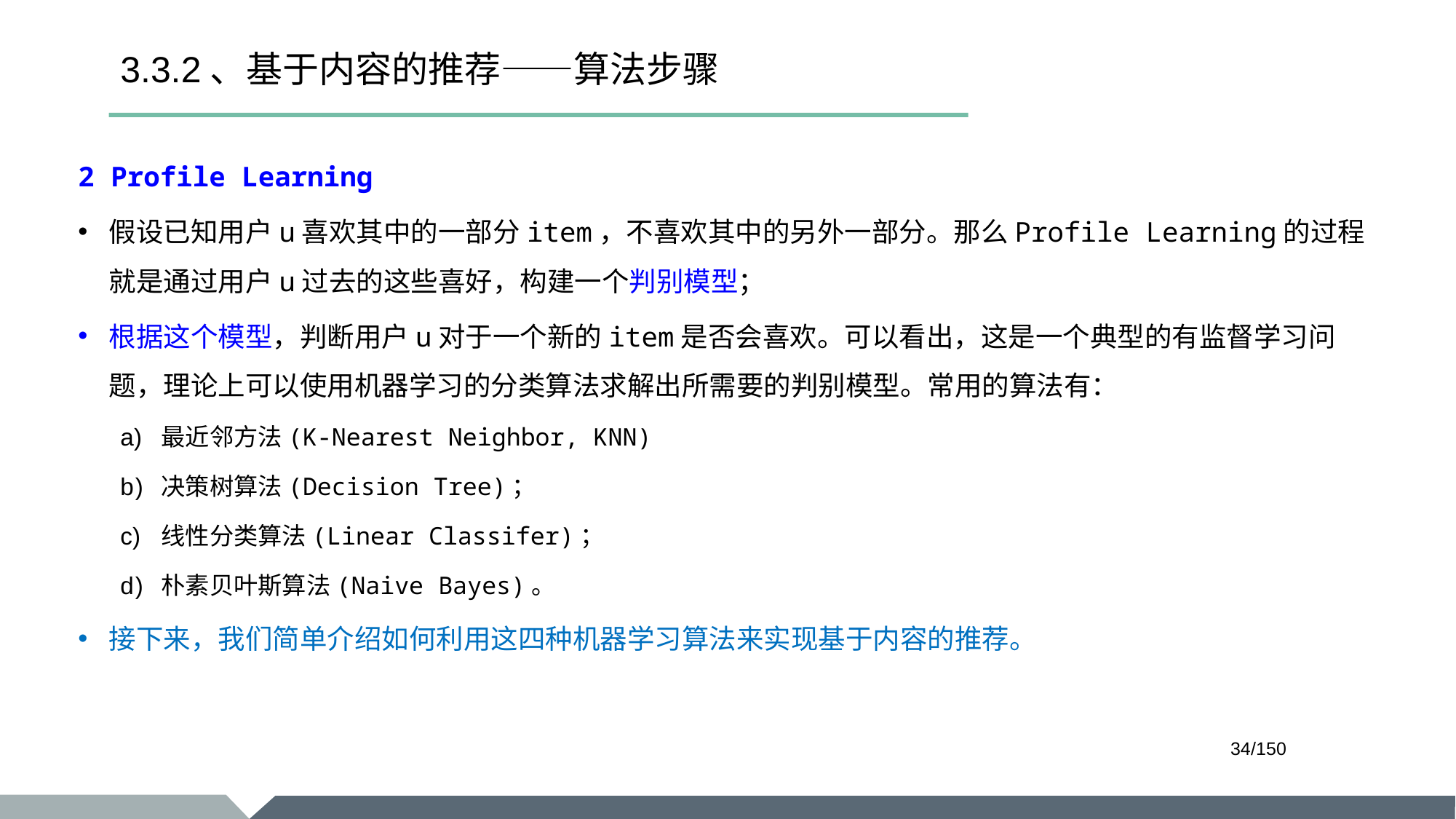

# 3.3.2、基于内容的推荐——算法步骤
2 Profile Learning
假设已知用户u喜欢其中的一部分item，不喜欢其中的另外一部分。那么Profile Learning的过程就是通过用户u过去的这些喜好，构建一个判别模型；
根据这个模型，判断用户u对于一个新的item是否会喜欢。可以看出，这是一个典型的有监督学习问题，理论上可以使用机器学习的分类算法求解出所需要的判别模型。常用的算法有：
最近邻方法(K-Nearest Neighbor, KNN)
决策树算法(Decision Tree)；
线性分类算法(Linear Classifer)；
朴素贝叶斯算法(Naive Bayes)。
接下来，我们简单介绍如何利用这四种机器学习算法来实现基于内容的推荐。

34/150